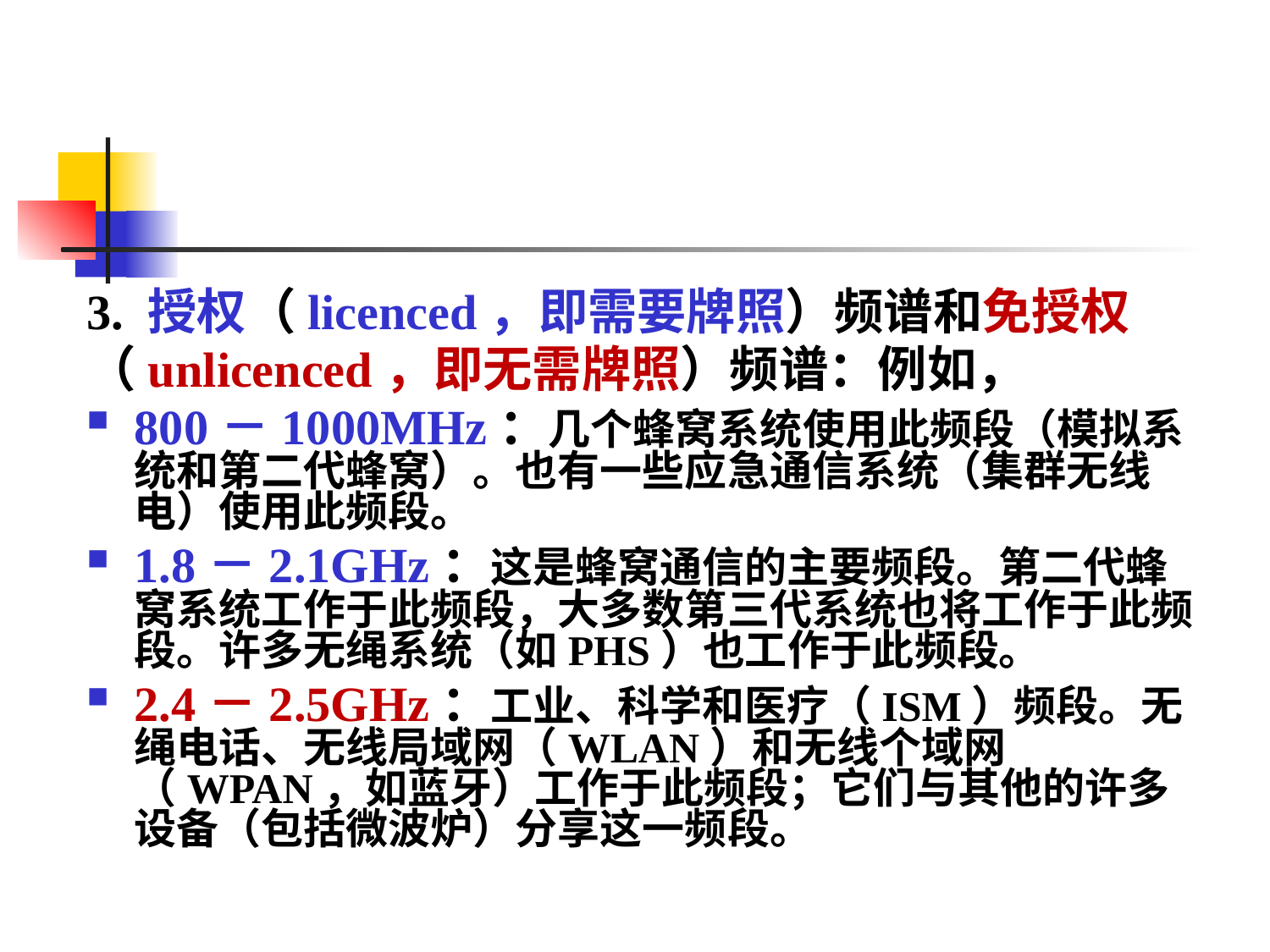

#
3. 授权（licenced，即需要牌照）频谱和免授权
（unlicenced，即无需牌照）频谱：例如，
800－1000MHz：几个蜂窝系统使用此频段（模拟系统和第二代蜂窝）。也有一些应急通信系统（集群无线电）使用此频段。
1.8－2.1GHz：这是蜂窝通信的主要频段。第二代蜂窝系统工作于此频段，大多数第三代系统也将工作于此频段。许多无绳系统（如PHS）也工作于此频段。
2.4－2.5GHz：工业、科学和医疗（ISM）频段。无绳电话、无线局域网（WLAN）和无线个域网（WPAN，如蓝牙）工作于此频段；它们与其他的许多设备（包括微波炉）分享这一频段。